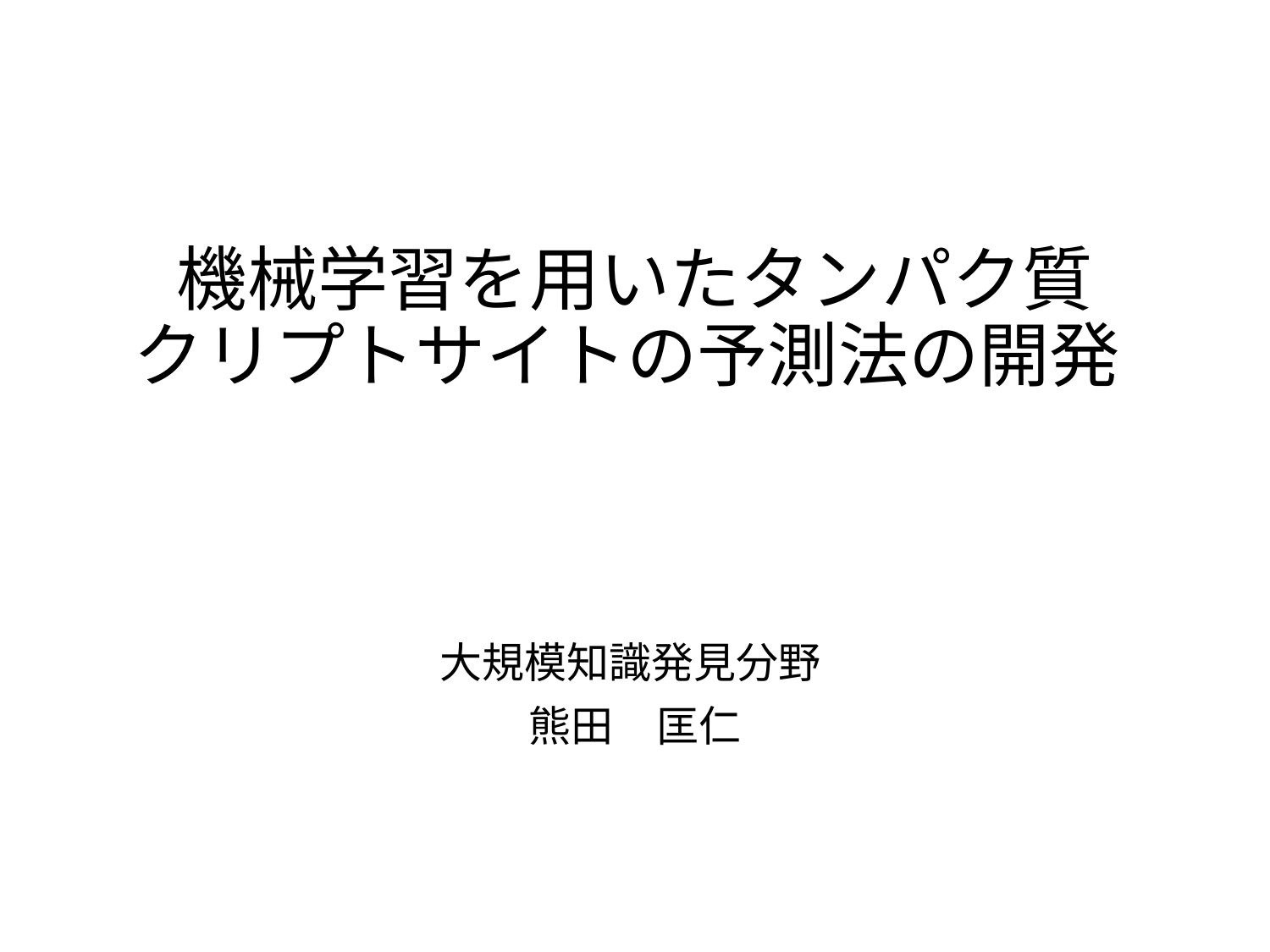

# 機械学習を用いたタンパク質 クリプトサイトの予測法の開発
大規模知識発見分野
熊田　匡仁